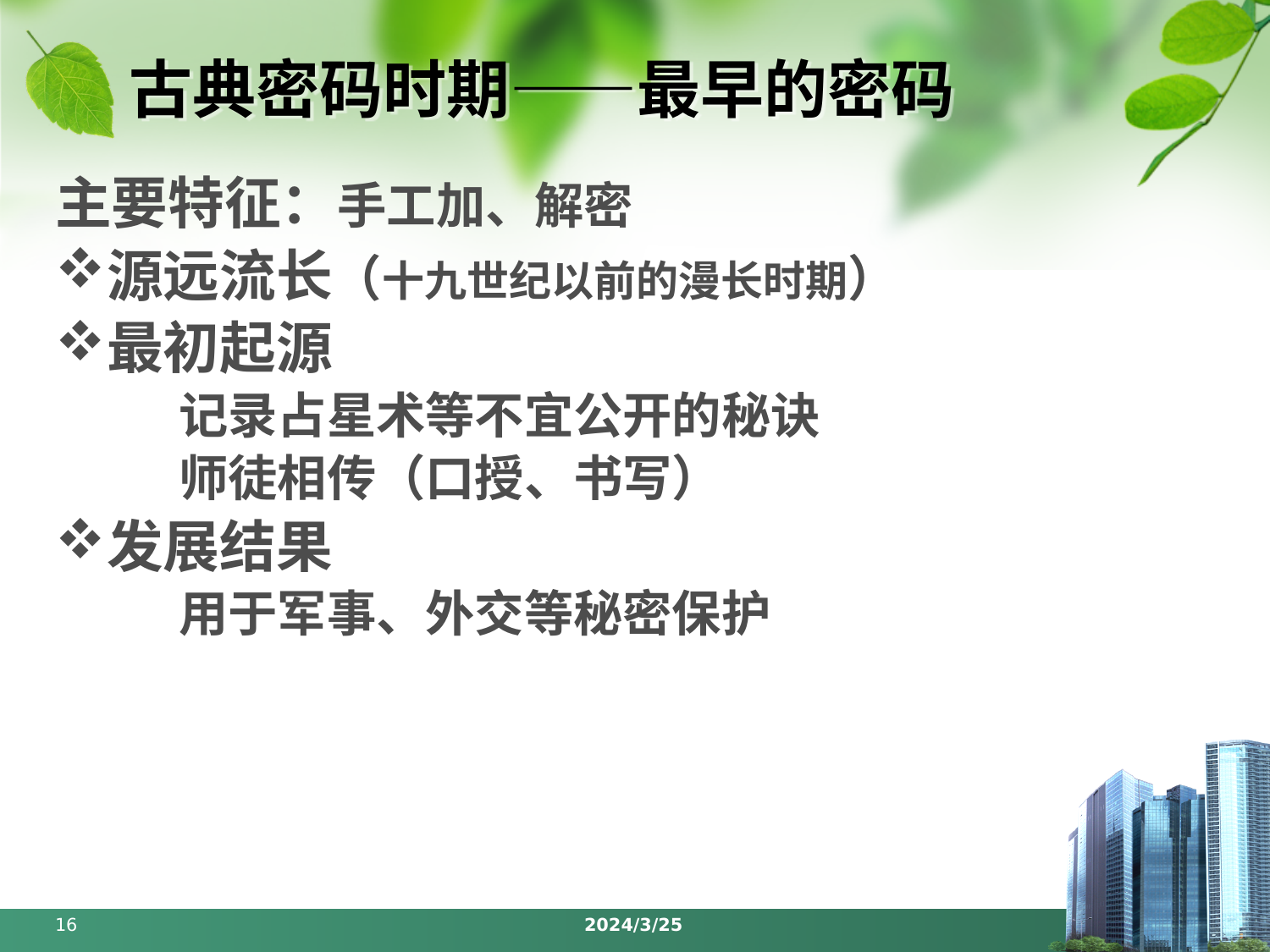

# 古典密码时期——最早的密码
主要特征：手工加、解密
源远流长（十九世纪以前的漫长时期）
最初起源
          记录占星术等不宜公开的秘诀
          师徒相传（口授、书写）
发展结果
          用于军事、外交等秘密保护
16
2024/3/25